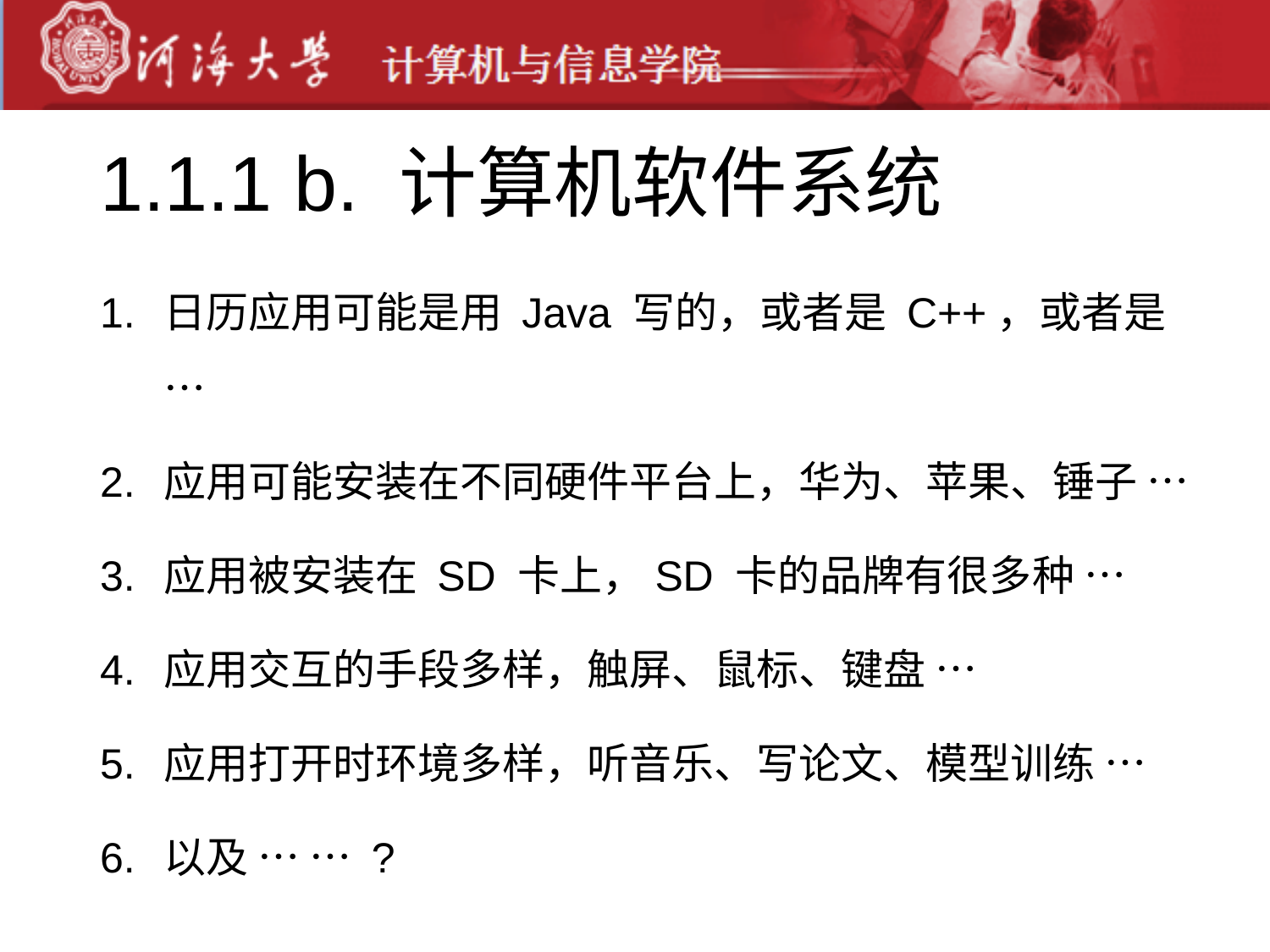

# 1.1.1 b. 计算机软件系统
日历应用可能是用 Java 写的，或者是 C++，或者是 …
应用可能安装在不同硬件平台上，华为、苹果、锤子 …
应用被安装在 SD 卡上，SD 卡的品牌有很多种 …
应用交互的手段多样，触屏、鼠标、键盘 …
应用打开时环境多样，听音乐、写论文、模型训练 …
以及 … … ?